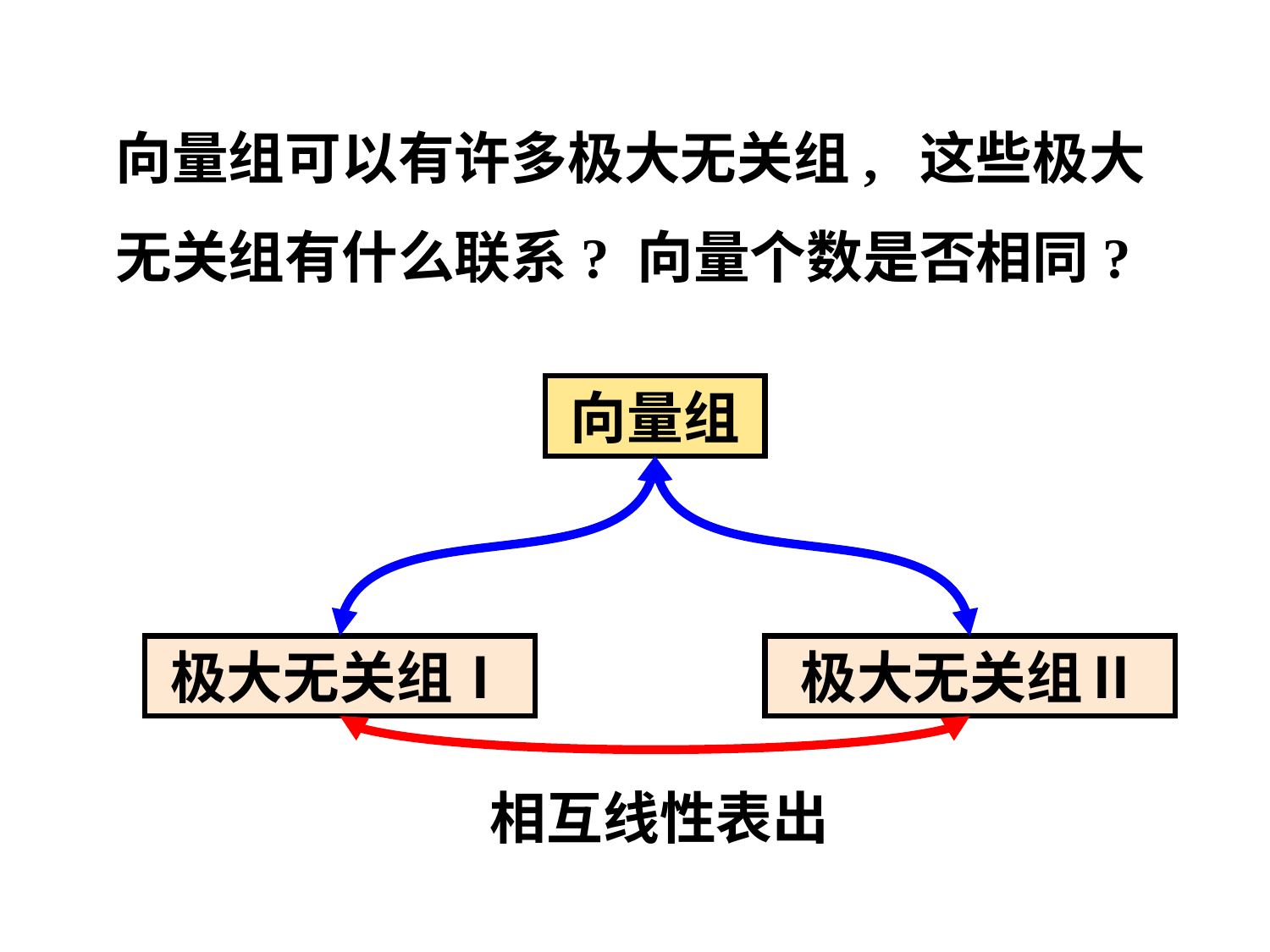

向量组可以有许多极大无关组,  这些极大
  无关组有什么联系? 向量个数是否相同?

向量组
极大无关组Ⅰ
极大无关组Ⅱ
相互线性表出